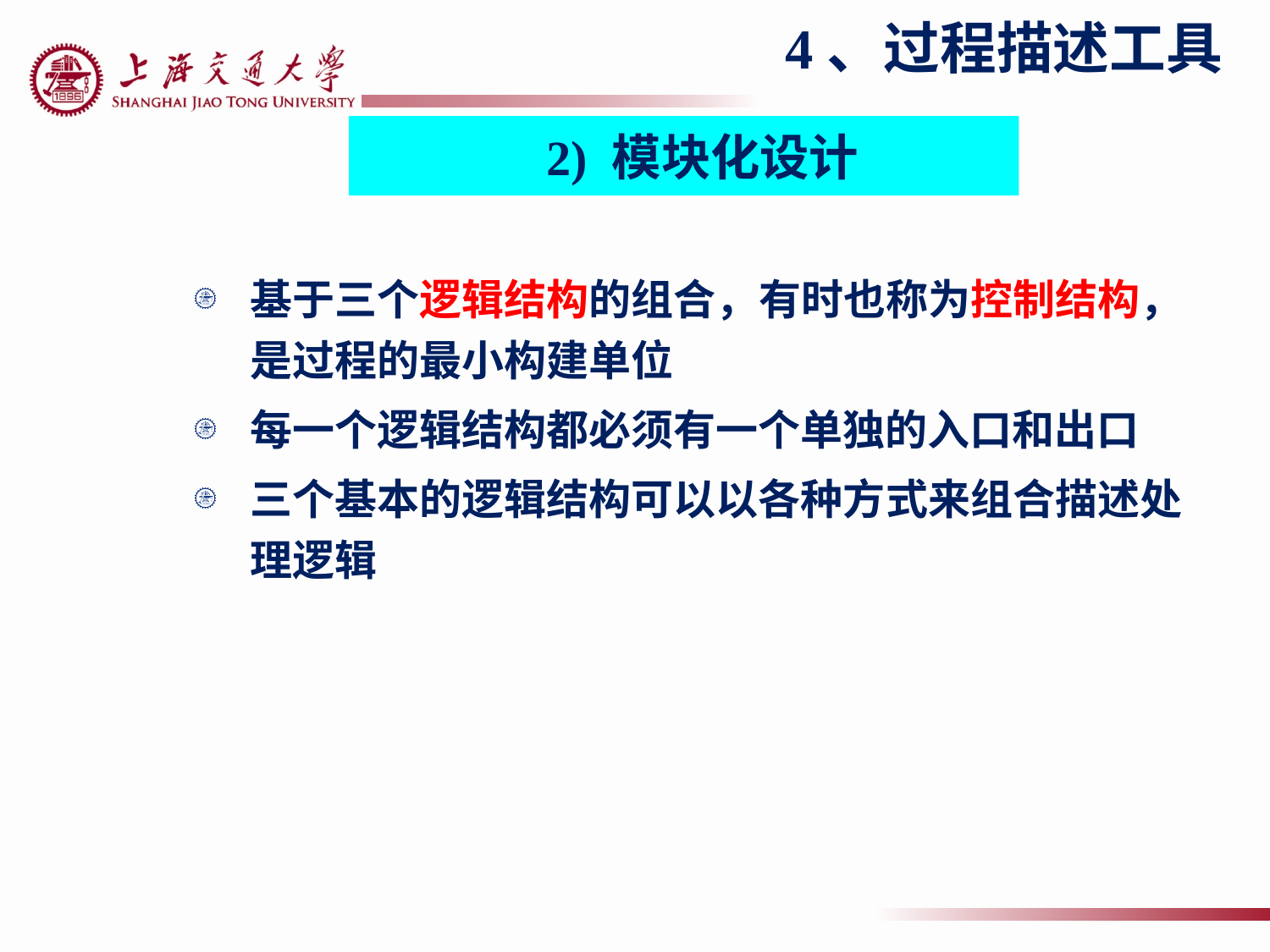

4、过程描述工具
2) 模块化设计
基于三个逻辑结构的组合，有时也称为控制结构，是过程的最小构建单位
每一个逻辑结构都必须有一个单独的入口和出口
三个基本的逻辑结构可以以各种方式来组合描述处理逻辑